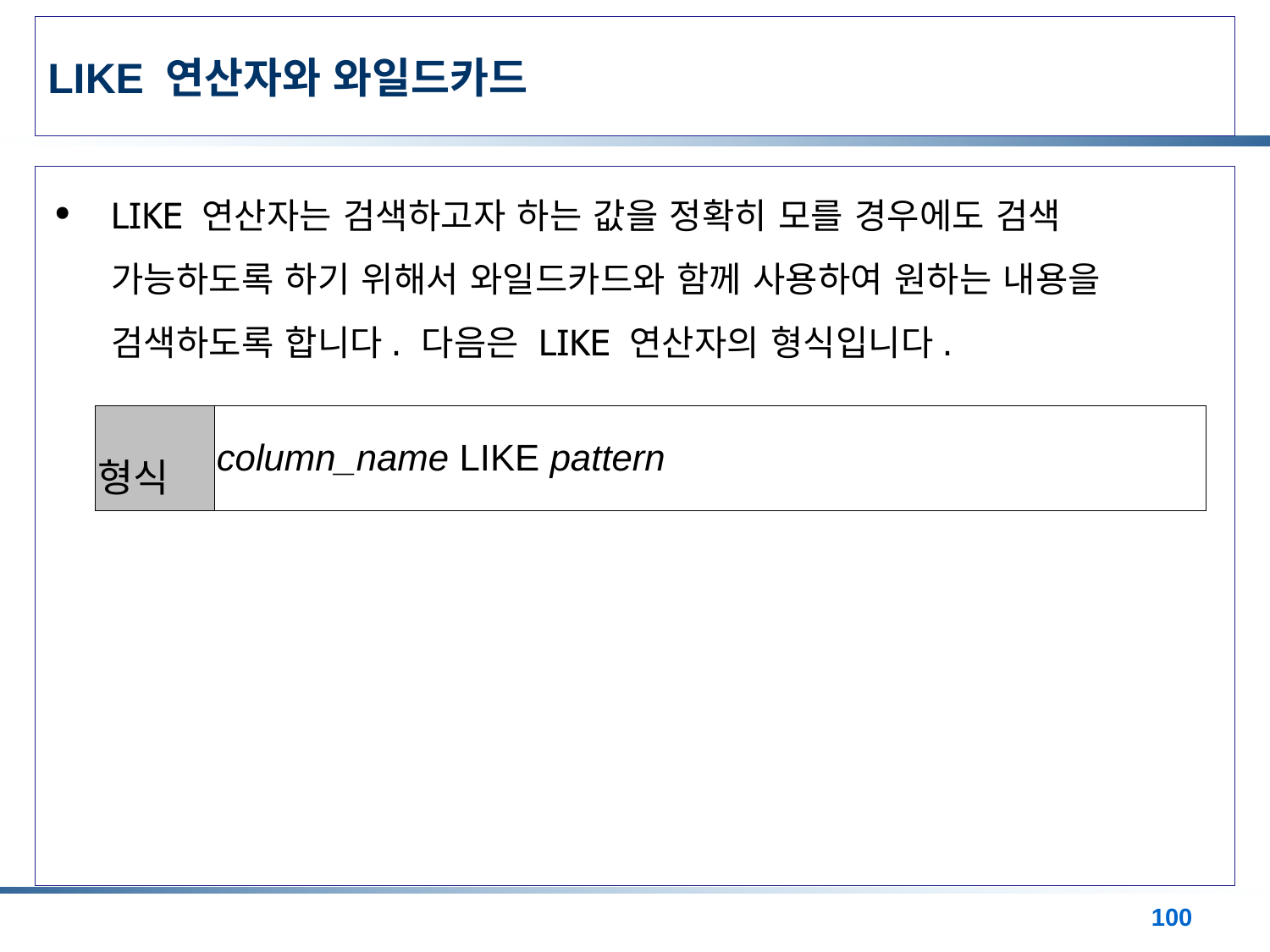

# LIKE 연산자와 와일드카드
LIKE 연산자는 검색하고자 하는 값을 정확히 모를 경우에도 검색 가능하도록 하기 위해서 와일드카드와 함께 사용하여 원하는 내용을 검색하도록 합니다. 다음은 LIKE 연산자의 형식입니다.

| 형식 | column\_name LIKE pattern |
| --- | --- |